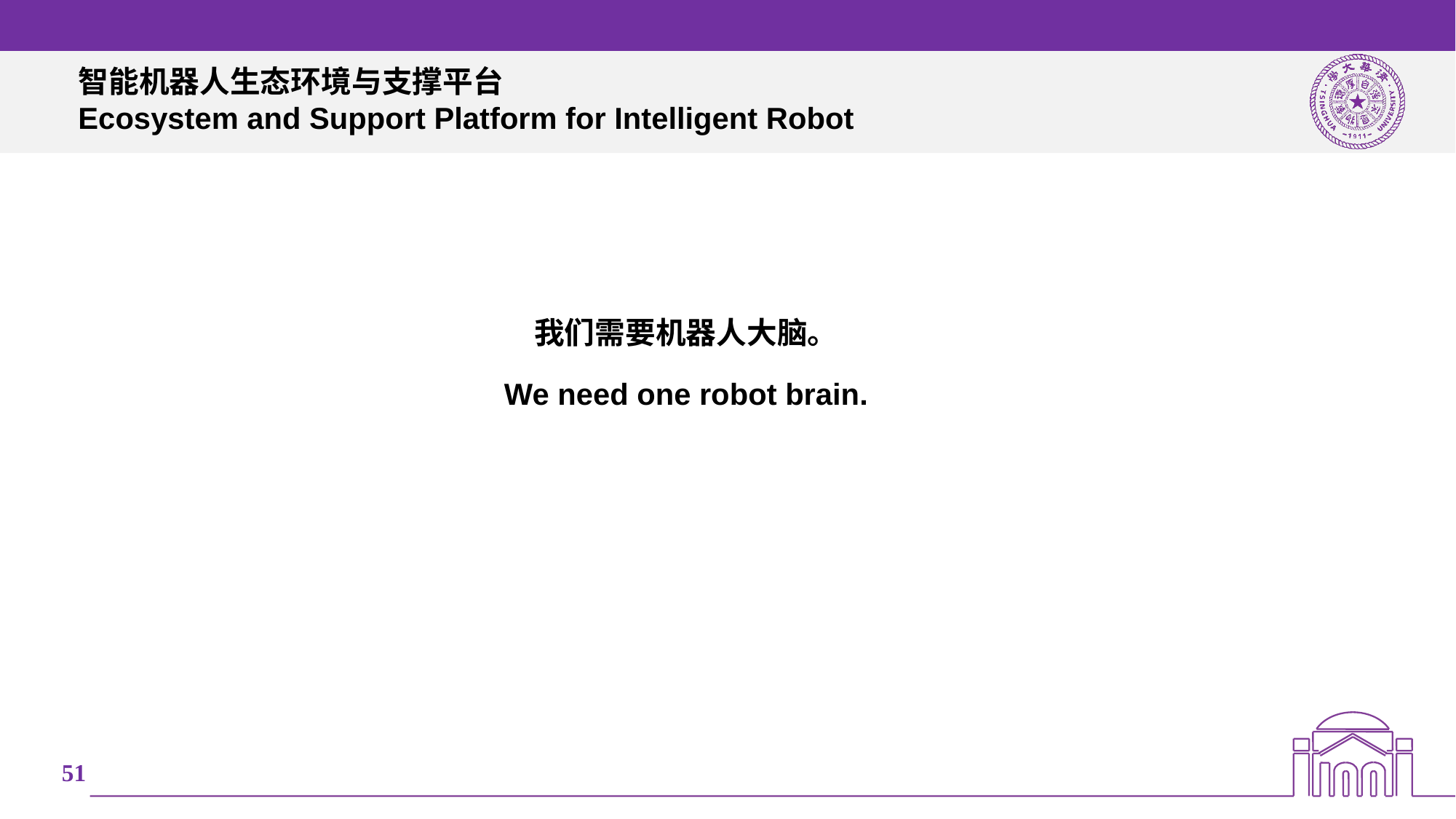

# 智能机器人生态环境与支撑平台 Ecosystem and Support Platform for Intelligent Robot

我们需要机器人大脑。
We need one robot brain.